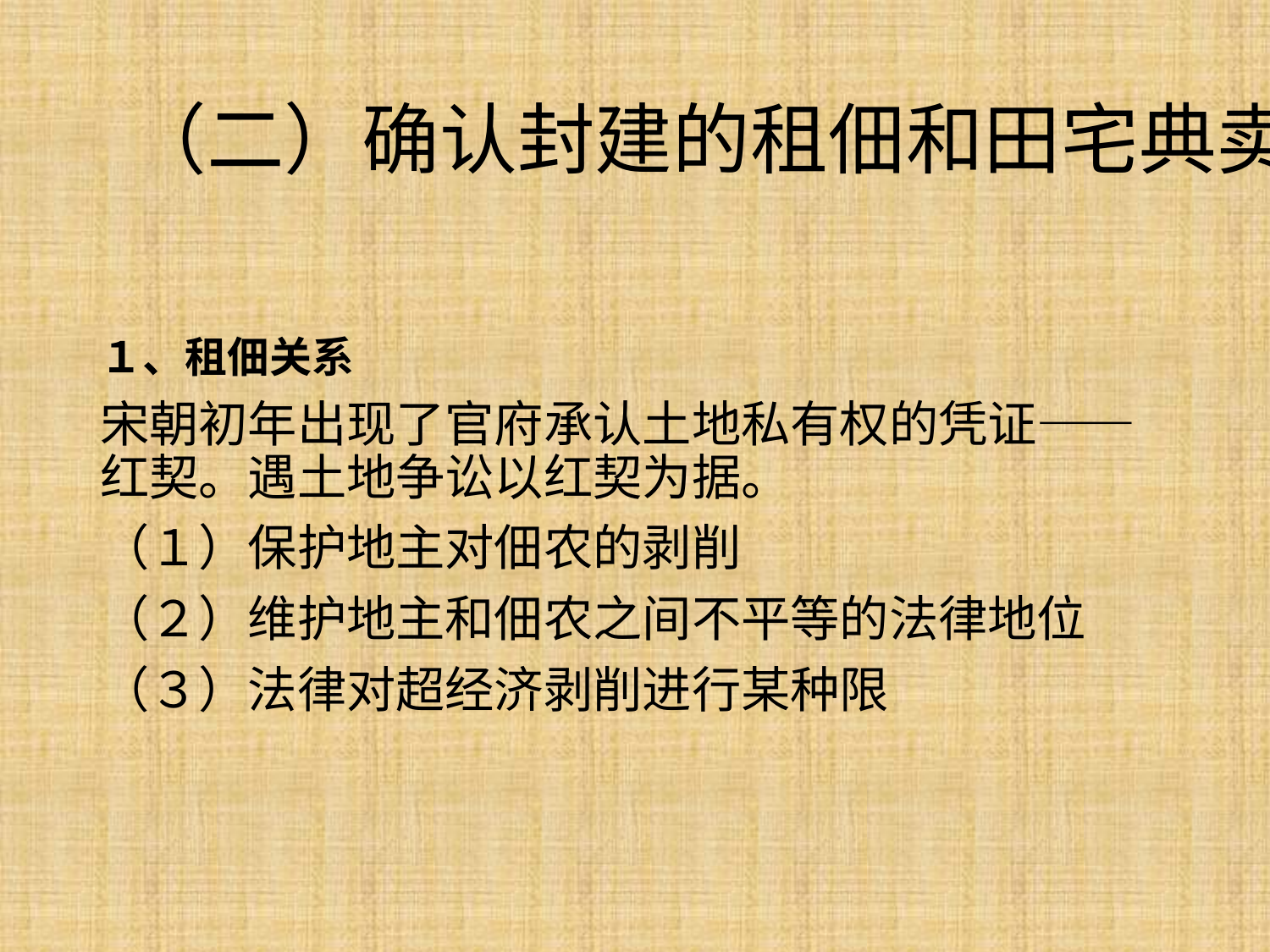

# （二）确认封建的租佃和田宅典卖制度
１、租佃关系
宋朝初年出现了官府承认土地私有权的凭证——红契。遇土地争讼以红契为据。
（１）保护地主对佃农的剥削
（２）维护地主和佃农之间不平等的法律地位
（３）法律对超经济剥削进行某种限